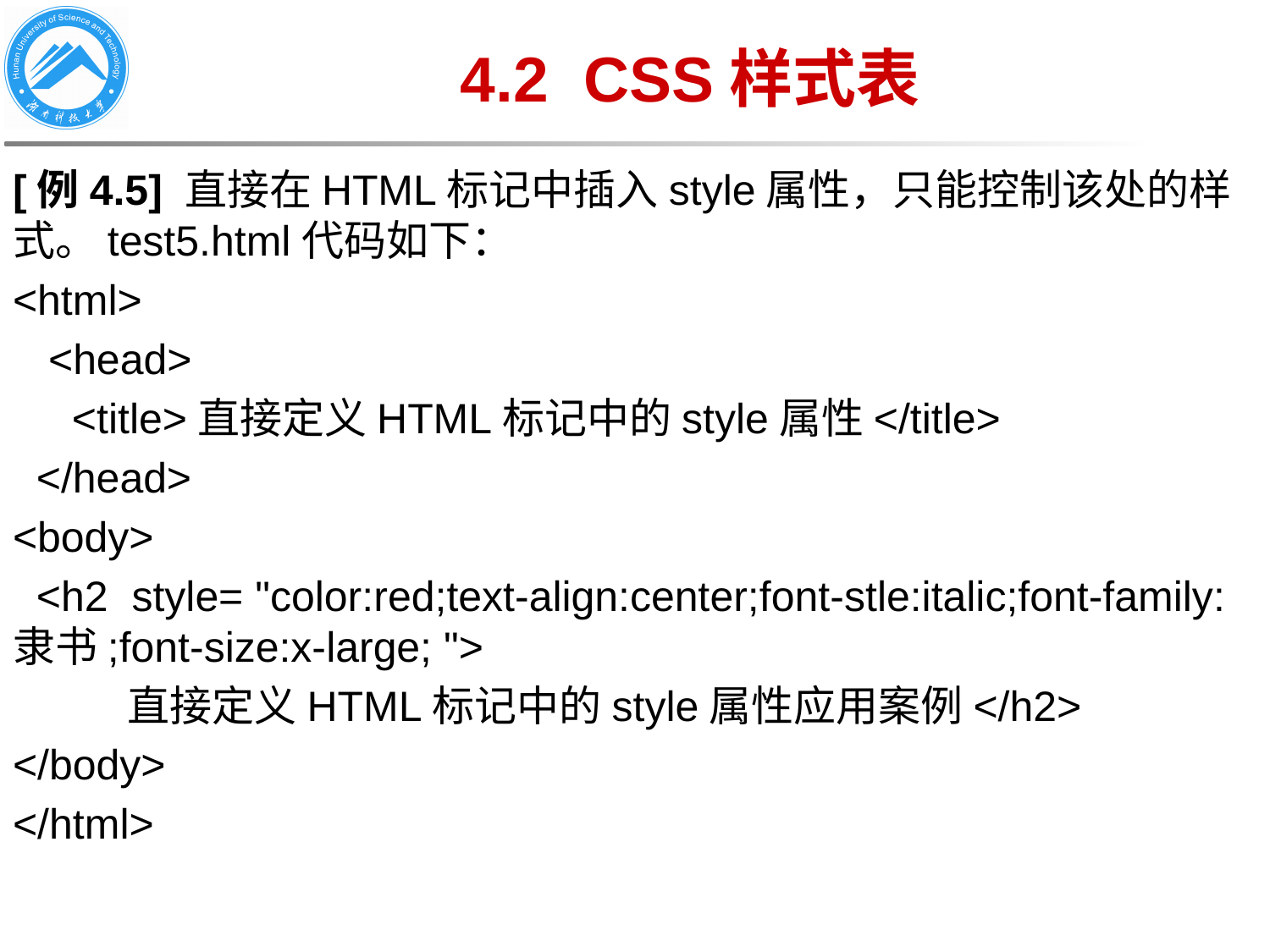

# 4.2  CSS样式表
[例4.5] 直接在HTML标记中插入style属性，只能控制该处的样式。test5.html代码如下：
<html>
   <head>
     <title>直接定义HTML标记中的style属性</title>
  </head>
<body>
  <h2  style= "color:red;text-align:center;font-stle:italic;font-family:隶书;font-size:x-large; ">
           直接定义HTML标记中的style属性应用案例</h2>
</body>
</html>